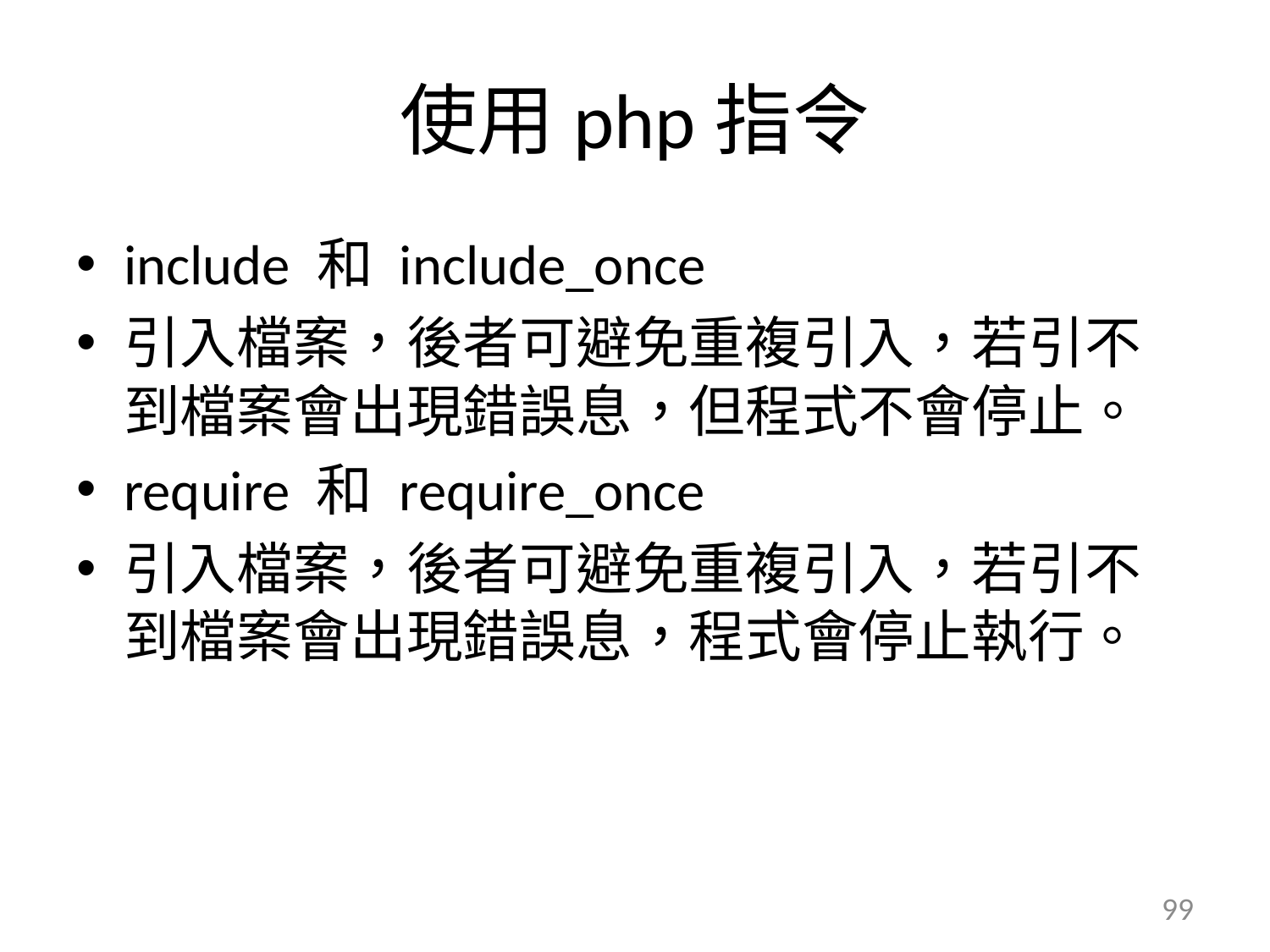

# 使用php指令
include 和 include_once
引入檔案，後者可避免重複引入，若引不到檔案會出現錯誤息，但程式不會停止。
require 和 require_once
引入檔案，後者可避免重複引入，若引不到檔案會出現錯誤息，程式會停止執行。
99